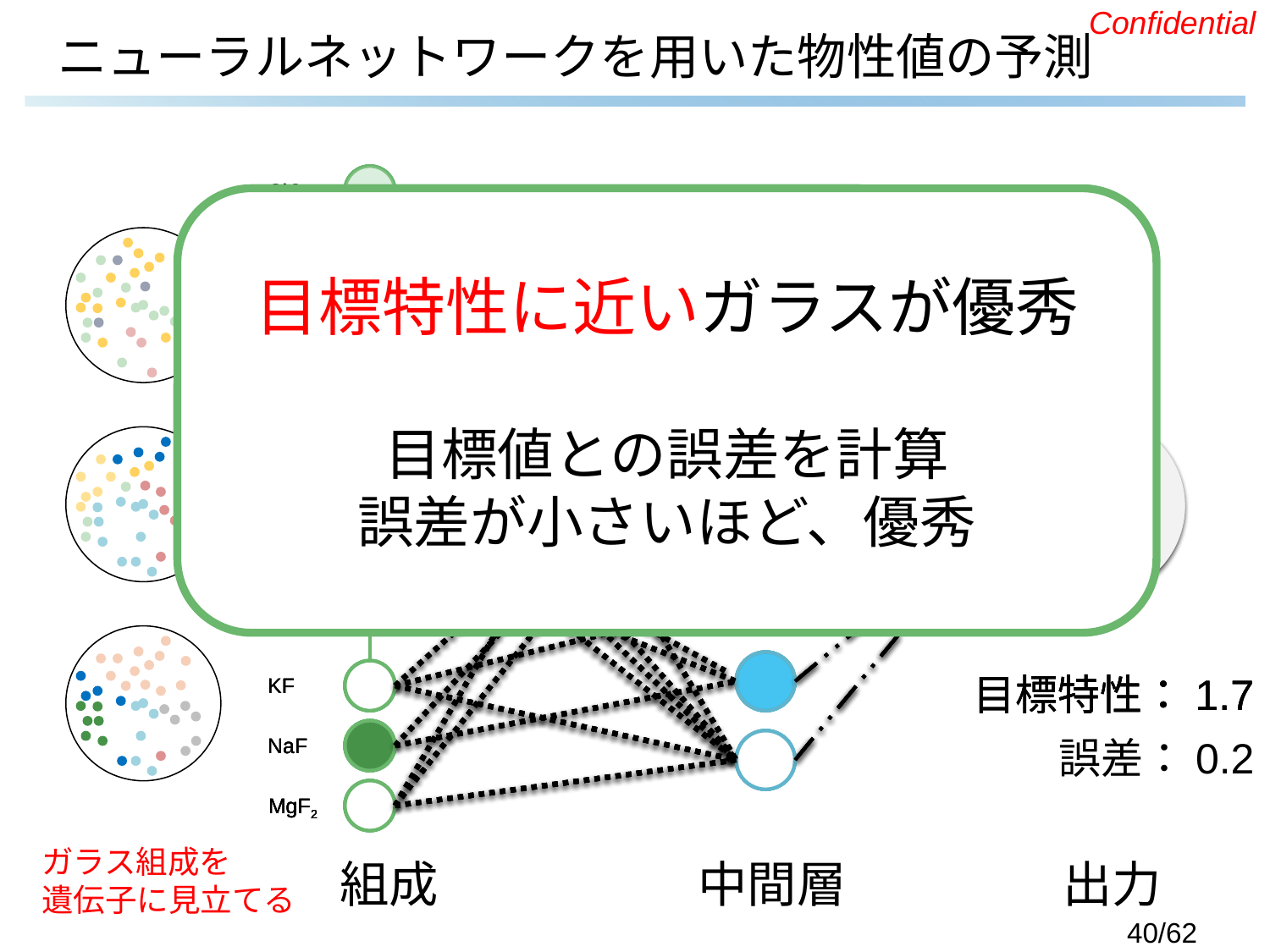

# ニューラルネットワークを用いた物性値の予測

SiO2

B2O3

Al2O3

K2O

MgO

CaO

BaO

KF

NaF

MgF2

SiO2

B2O3

Al2O3

K2O

MgO
1.2

CaO

BaO

KF

NaF

MgF2

SiO2

B2O3

Al2O3

K2O

MgO
0.5

CaO

BaO

KF

NaF

MgF2

SiO2

B2O3

Al2O3

K2O

MgO
1.5

CaO

BaO

KF

NaF

MgF2
目標特性に近いガラスが優秀

目標値との誤差を計算
誤差が小さいほど、優秀

目標特性：1.7
誤差：0.5
目標特性：1.7
誤差：1.2
目標特性：1.7
誤差：0.2
ガラス組成を
遺伝子に見立てる
組成
中間層

出力